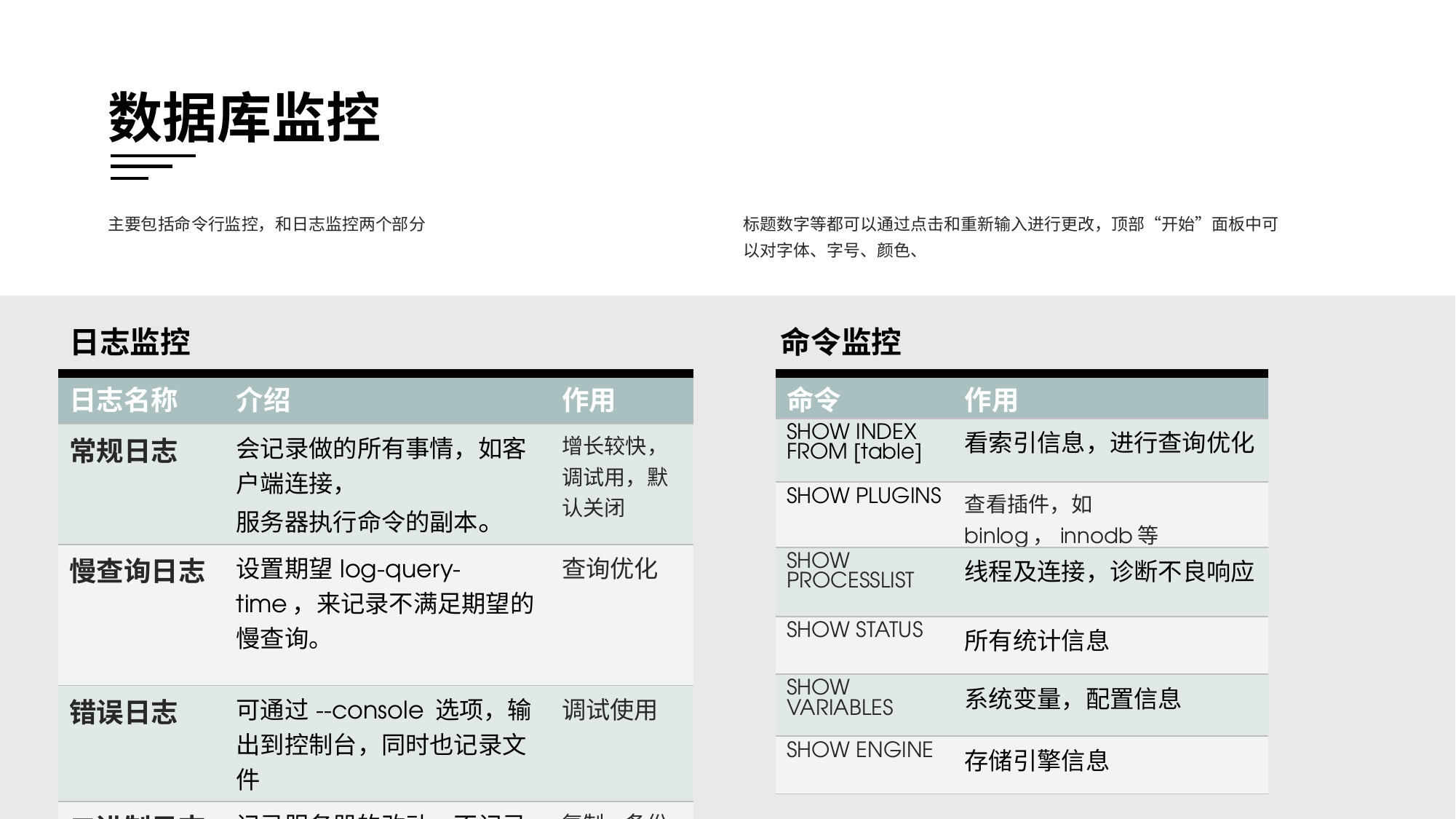

数据库监控
主要包括命令行监控，和日志监控两个部分
标题数字等都可以通过点击和重新输入进行更改，顶部“开始”面板中可以对字体、字号、颜色、
日志监控
命令监控
| 日志名称 | 介绍 | 作用 |
| --- | --- | --- |
| 常规日志 | 会记录做的所有事情，如客户端连接， 服务器执行命令的副本。 | 增长较快，调试用，默认关闭 |
| 慢查询日志 | 设置期望log-query-time，来记录不满足期望的慢查询。 | 查询优化 |
| 错误日志 | 可通过--console 选项，输出到控制台，同时也记录文件 | 调试使用 |
| 二进制日志 | 记录服务器的改动，不记录select等 | 复制、备份 |
| 命令 | 作用 |
| --- | --- |
| SHOW INDEX FROM [table] | 看索引信息，进行查询优化 |
| SHOW PLUGINS | 查看插件，如binlog，innodb等 |
| SHOW PROCESSLIST | 线程及连接，诊断不良响应 |
| SHOW STATUS | 所有统计信息 |
| SHOW VARIABLES | 系统变量，配置信息 |
| SHOW ENGINE | 存储引擎信息 |